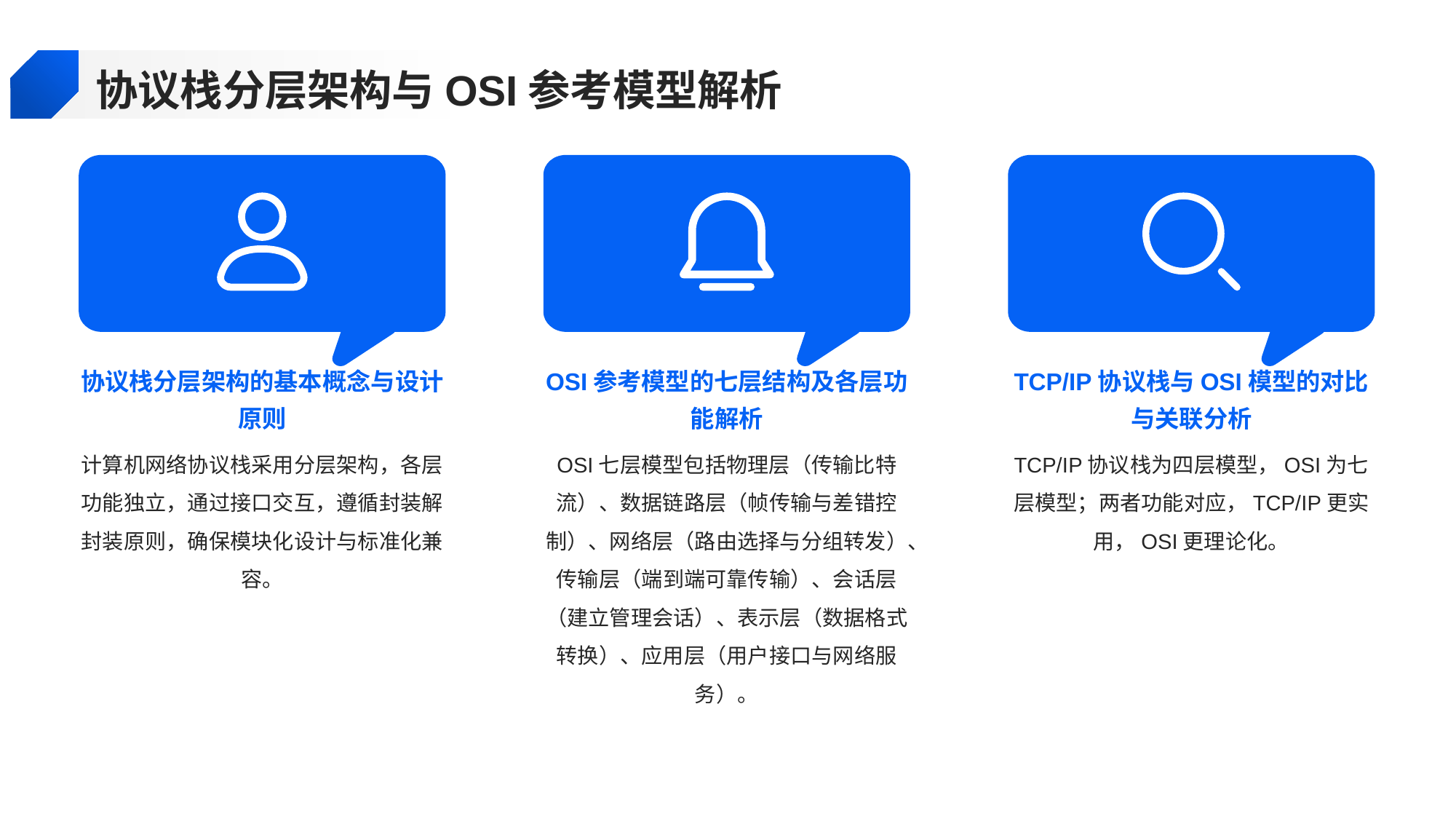

协议栈分层架构与OSI参考模型解析

协议栈分层架构的基本概念与设计原则
OSI参考模型的七层结构及各层功能解析
TCP/IP协议栈与OSI模型的对比与关联分析
计算机网络协议栈采用分层架构，各层功能独立，通过接口交互，遵循封装解封装原则，确保模块化设计与标准化兼容。
OSI七层模型包括物理层（传输比特流）、数据链路层（帧传输与差错控制）、网络层（路由选择与分组转发）、传输层（端到端可靠传输）、会话层（建立管理会话）、表示层（数据格式转换）、应用层（用户接口与网络服务）。
TCP/IP协议栈为四层模型，OSI为七层模型；两者功能对应，TCP/IP更实用，OSI更理论化。